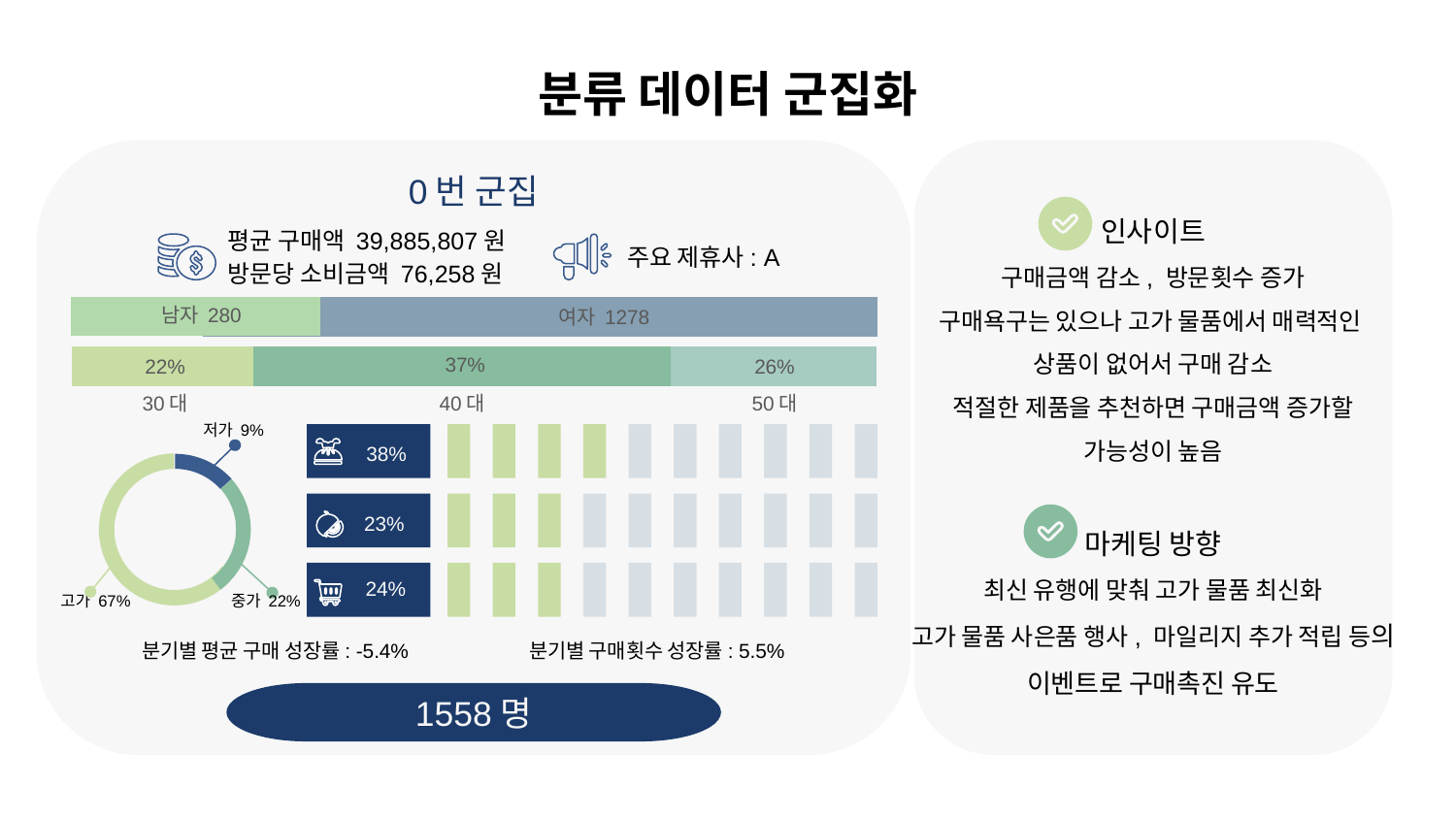

# 분류 데이터 군집화

0번 군집
인사이트
구매금액 감소, 방문횟수 증가
구매욕구는 있으나 고가 물품에서 매력적인  상품이 없어서 구매 감소
적절한 제품을 추천하면 구매금액 증가할 가능성이 높음

마케팅 방향
최신 유행에 맞춰 고가 물품 최신화
고가 물품 사은품 행사, 마일리지 추가 적립 등의 이벤트로 구매촉진 유도

평균 구매액 39,885,807원
주요 제휴사: A

방문당 소비금액 76,258원
남자 280
여자 1278

22%
26%
37%

50대
30대
40대
저가 9%

고가 67%
중가 22%

38%

23%

24%

분기별 평균 구매 성장률: -5.4%
분기별 구매횟수 성장률: 5.5%
1558명